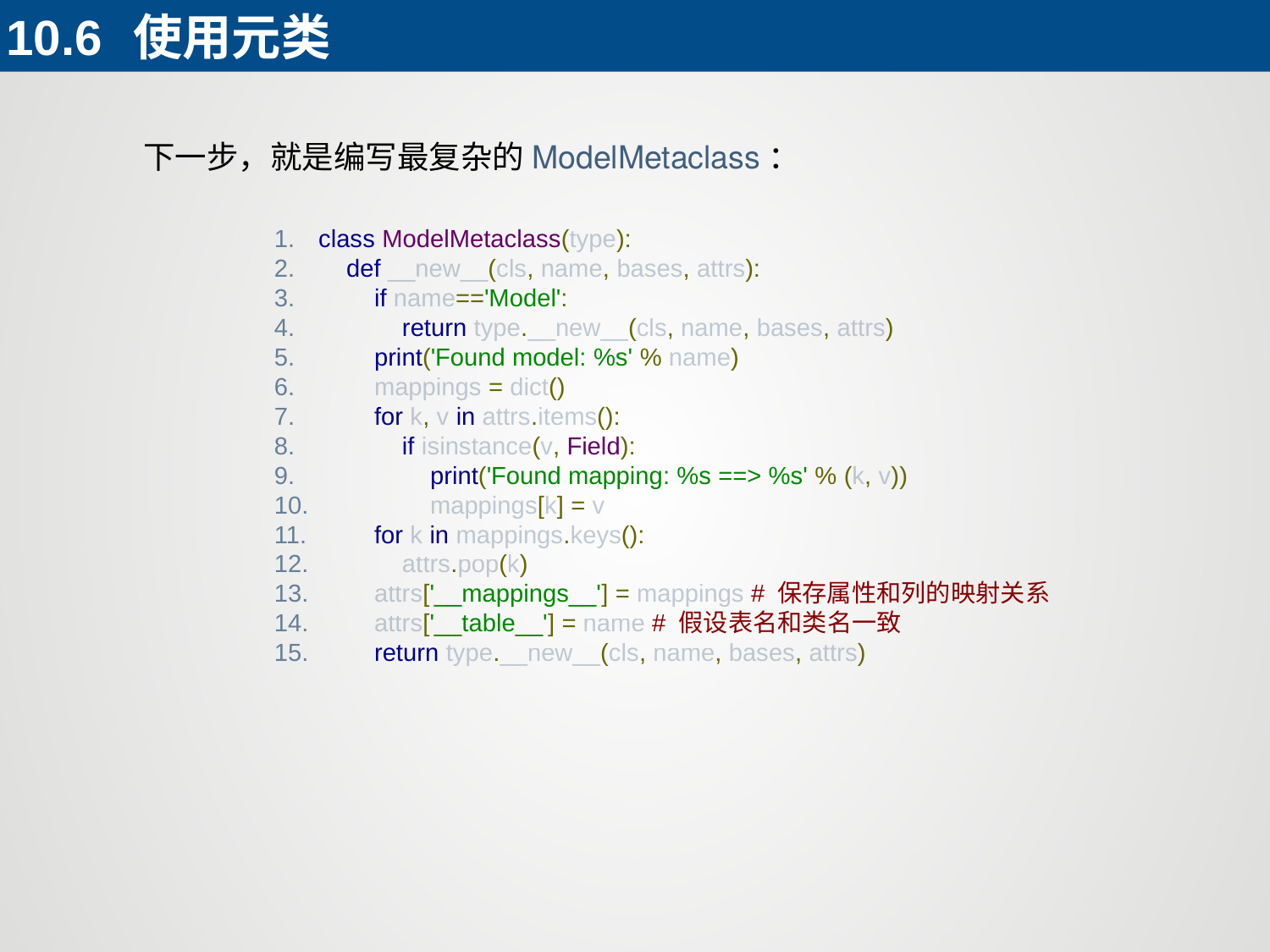

10.6	使用元类
       下一步，就是编写最复杂的ModelMetaclass：
class ModelMetaclass(type):
    def __new__(cls, name, bases, attrs):
        if name=='Model':
            return type.__new__(cls, name, bases, attrs)
        print('Found model: %s' % name)
        mappings = dict()
        for k, v in attrs.items():
            if isinstance(v, Field):
                print('Found mapping: %s ==> %s' % (k, v))
                mappings[k] = v
        for k in mappings.keys():
            attrs.pop(k)
        attrs['__mappings__'] = mappings # 保存属性和列的映射关系
        attrs['__table__'] = name # 假设表名和类名一致
        return type.__new__(cls, name, bases, attrs)